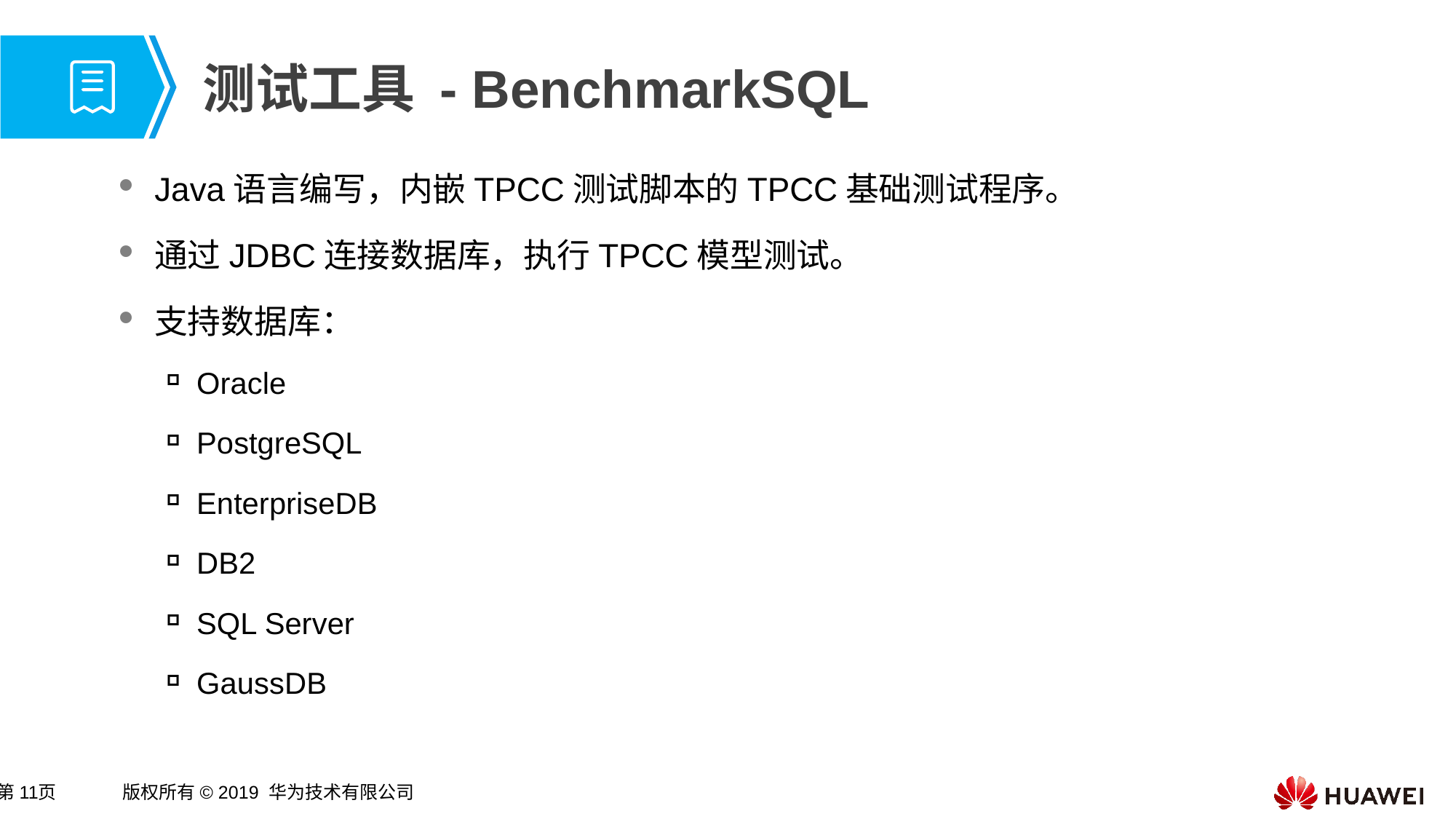

# 测试工具 - BenchmarkSQL
Java语言编写，内嵌TPCC测试脚本的TPCC基础测试程序。
通过JDBC连接数据库，执行TPCC模型测试。
支持数据库：
Oracle
PostgreSQL
EnterpriseDB
DB2
SQL Server
GaussDB